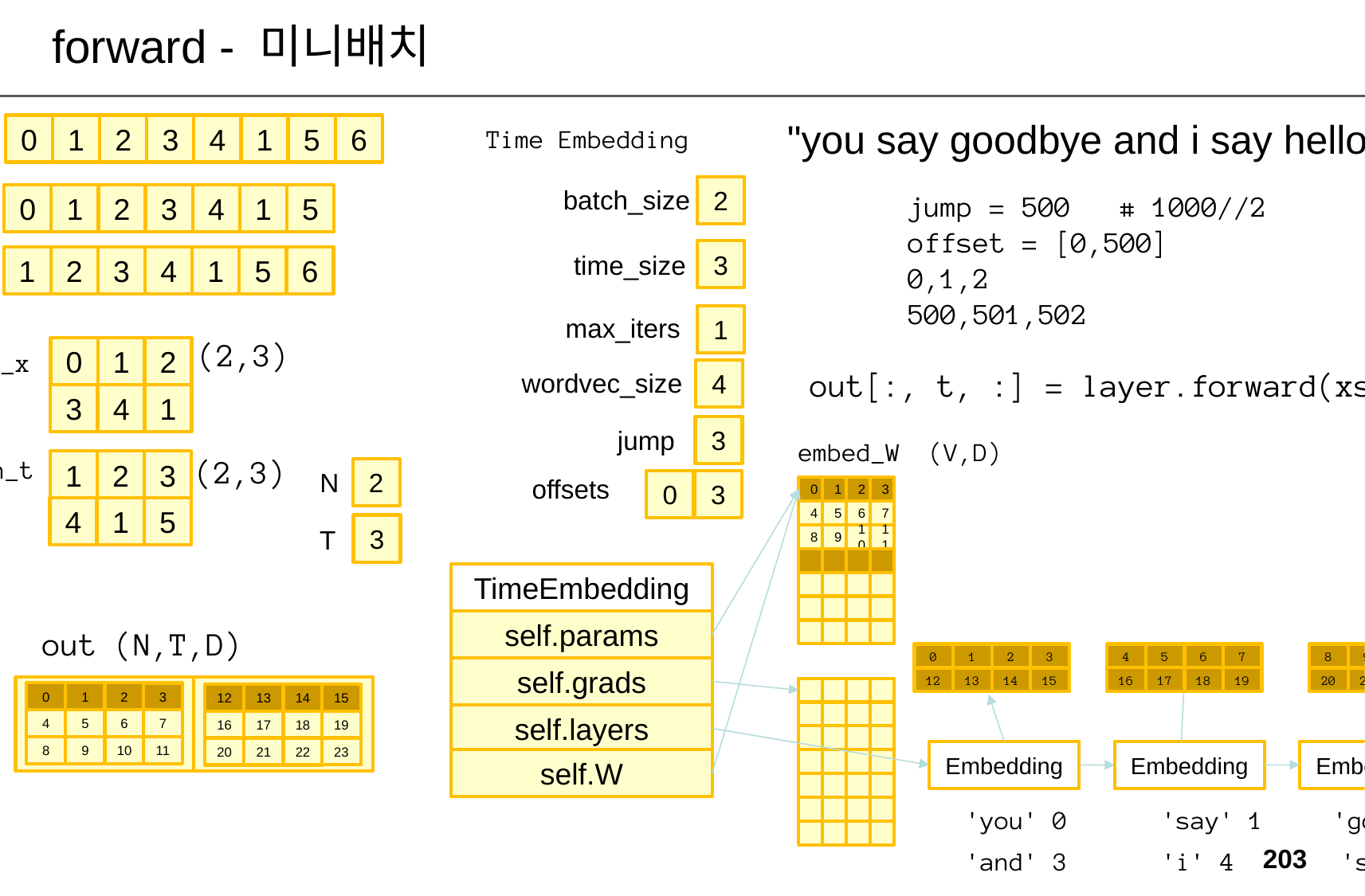

forward - 미니배치
"you say goodbye and i say hello ."
copus
0
1
2
3
4
1
5
6
Time Embedding
2
batch_size
jump = 500   # 1000//2
offset = [0,500]
0,1,2
500,501,502
0
1
2
3
4
1
5
xs
3
time_size
1
2
3
4
1
5
6
ts
1
max_iters
(2,3)
0
1
2
batch_x
out[:, t, :] = layer.forward(xs[:, t])
4
wordvec_size
3
4
1
3
jump
embed_W  (V,D)
(2,3)
batch_t
1
2
3
2
N
offsets
0
3
0
1
2
3
4
1
5
4
5
6
7
3
T
8
9
10
11

TimeEmbedding

self.params
out (N,T,D)

4
5
6
7
16
17
18
19
0
1
2
3
12
13
14
15
8
9
10
11
20
21
22
23
self.grads

0
1
2
3
4
5
6
7
11
8
9
10
12
13
14
15
16
17
18
19
23
20
21
22

self.layers
Embedding
Embedding
Embedding
self.W
'you' 0
'say' 1
'goodbye' 2
'and' 3
'i' 4
'say'  1